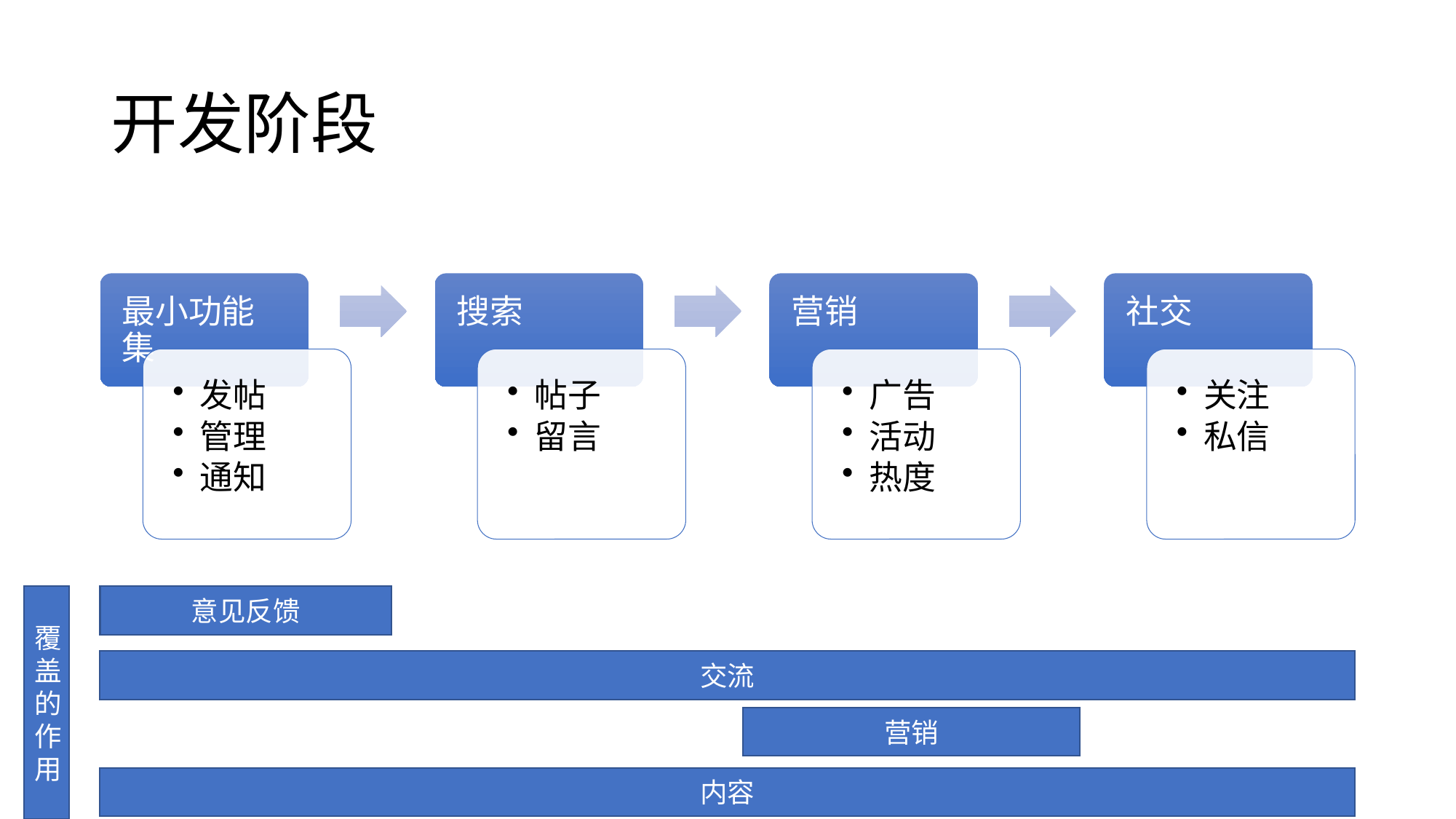

# 开发阶段
最小功能集
发帖
管理
通知

搜索
帖子
留言

营销
广告
活动
热度

社交
关注
私信

覆盖的作用
意见反馈
交流
营销
内容